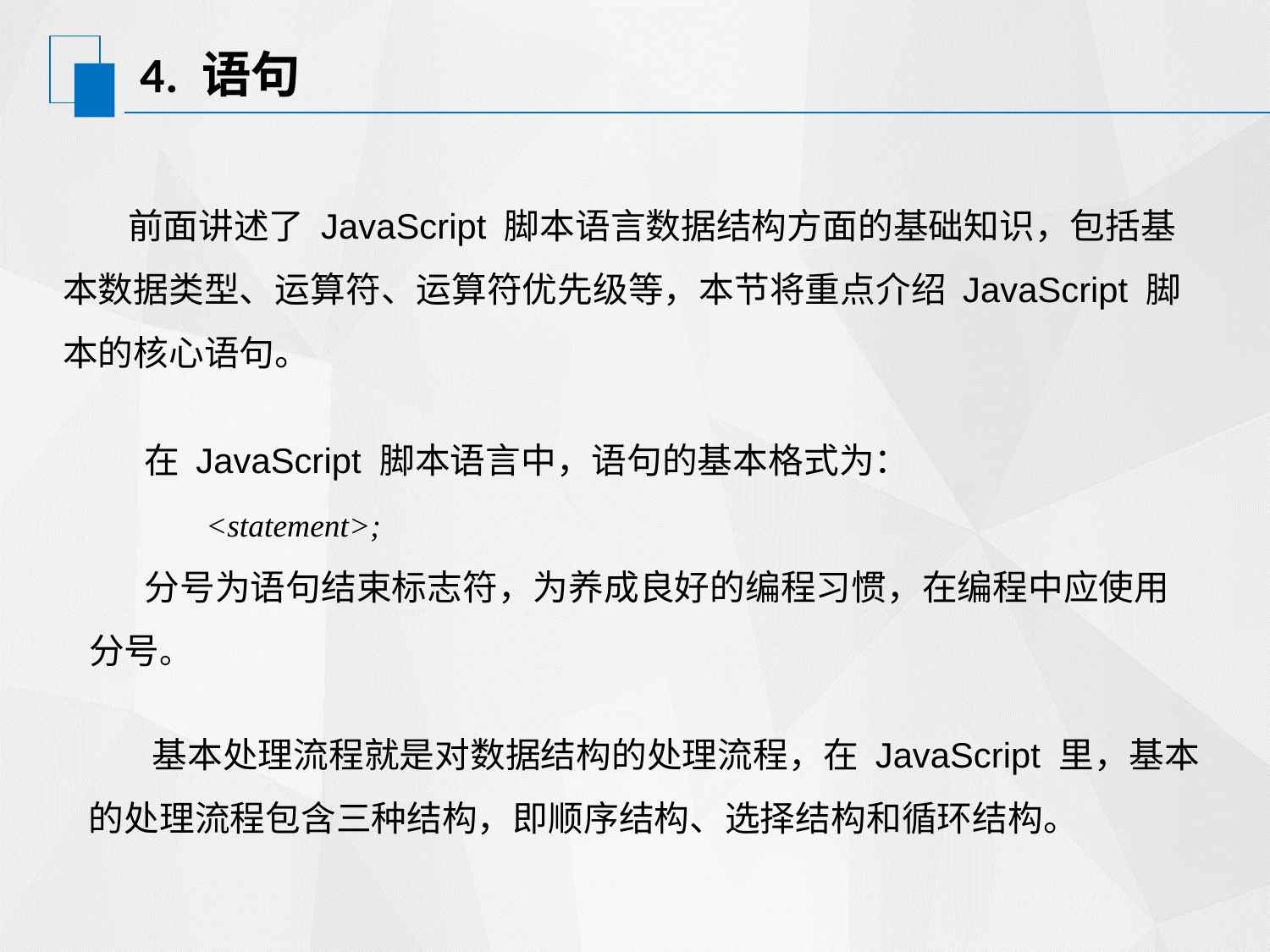

# 4. 语句
        前面讲述了 JavaScript 脚本语言数据结构方面的基础知识，包括基本数据类型、运算符、运算符优先级等，本节将重点介绍 JavaScript 脚本的核心语句。
      在 JavaScript 脚本语言中，语句的基本格式为：
            <statement>;
      分号为语句结束标志符，为养成良好的编程习惯，在编程中应使用分号。
       基本处理流程就是对数据结构的处理流程，在 JavaScript 里，基本的处理流程包含三种结构，即顺序结构、选择结构和循环结构。